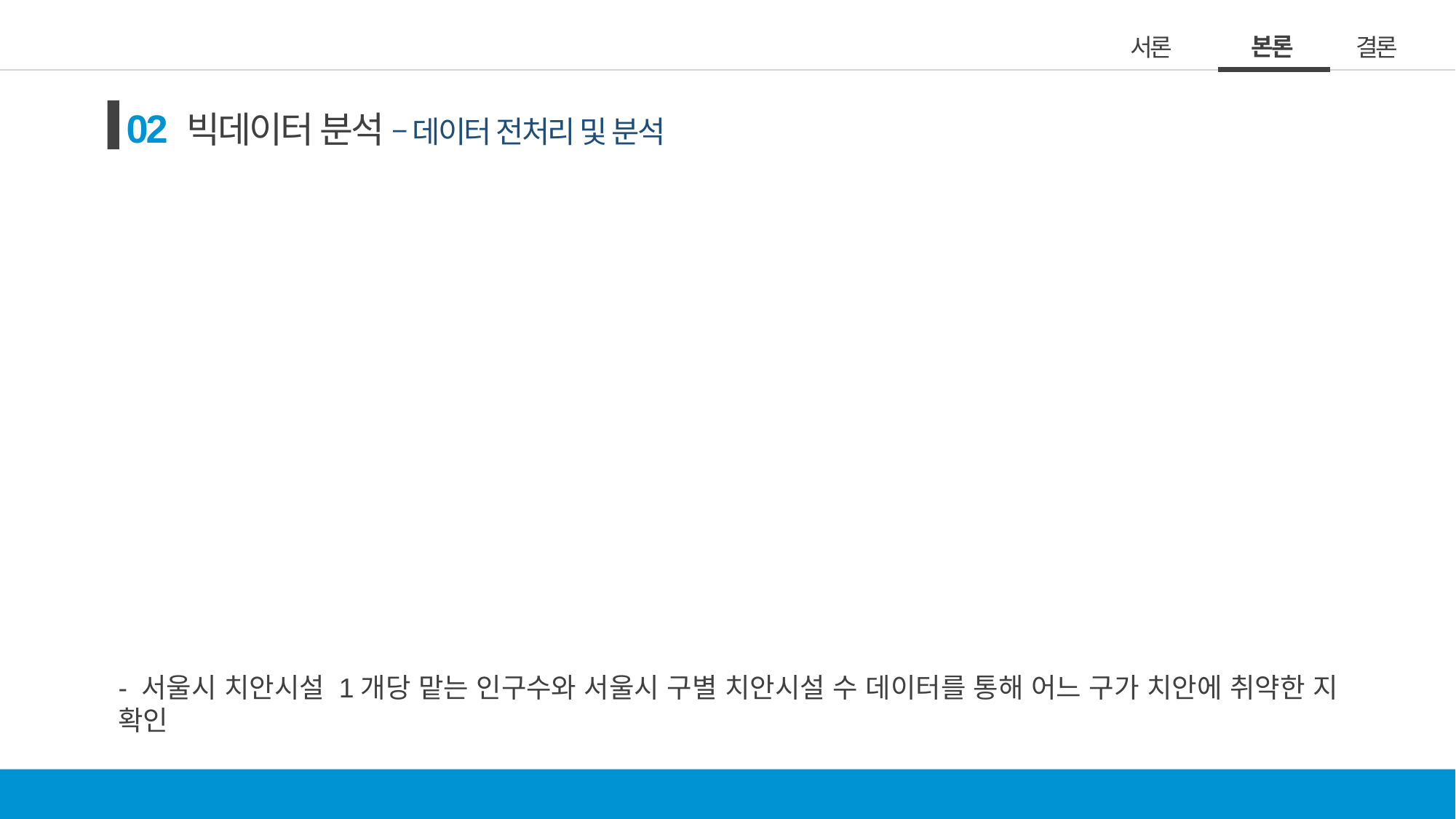

본론
서론
결론
02 빅데이터 분석 – 데이터 전처리 및 분석

- 서울시 치안시설 1개당 맡는 인구수와 서울시 구별 치안시설 수 데이터를 통해 어느 구가 치안에 취약한 지 확인